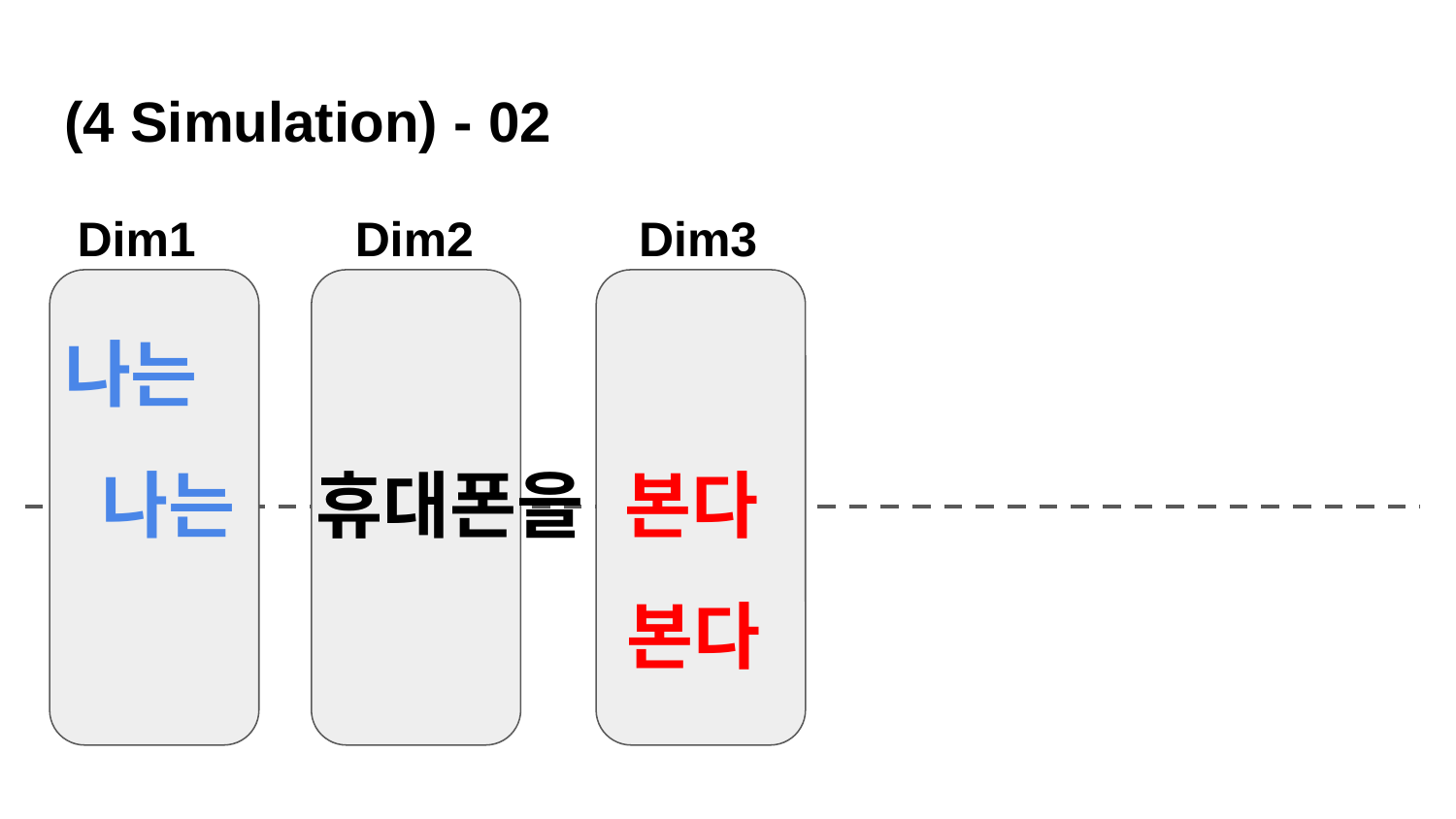

# (4 Simulation) - 02

나는
 나는    휴대폰을  본다
         본다
Dim1
Dim2
Dim3